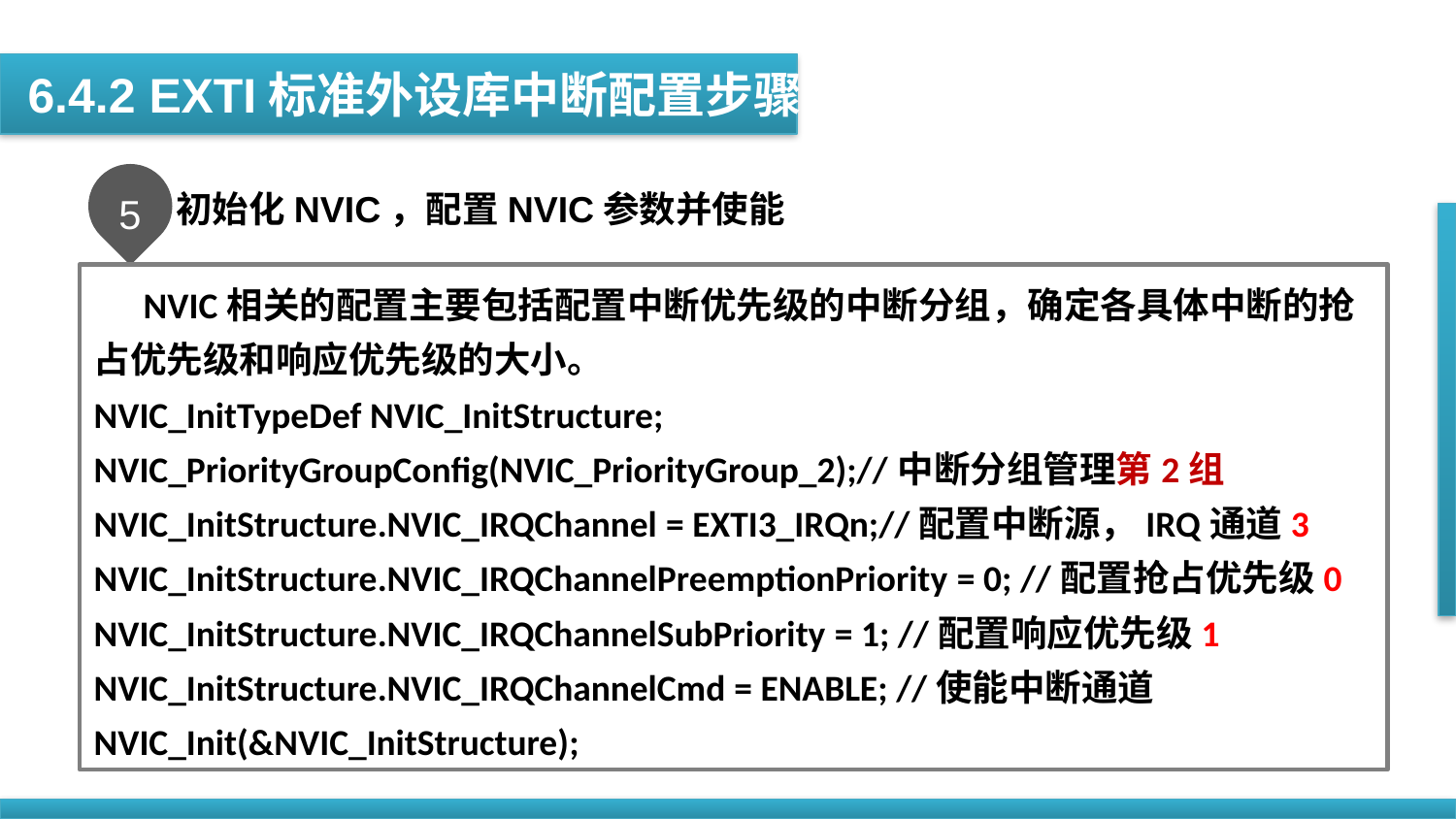

6.4.2 EXTI标准外设库中断配置步骤

5
初始化NVIC，配置NVIC参数并使能
      NVIC相关的配置主要包括配置中断优先级的中断分组，确定各具体中断的抢占优先级和响应优先级的大小。
NVIC_InitTypeDef NVIC_InitStructure;
NVIC_PriorityGroupConfig(NVIC_PriorityGroup_2);//中断分组管理第2组
NVIC_InitStructure.NVIC_IRQChannel = EXTI3_IRQn;//配置中断源，IRQ通道3
NVIC_InitStructure.NVIC_IRQChannelPreemptionPriority = 0; //配置抢占优先级0
NVIC_InitStructure.NVIC_IRQChannelSubPriority = 1; //配置响应优先级1
NVIC_InitStructure.NVIC_IRQChannelCmd = ENABLE; //使能中断通道
NVIC_Init(&NVIC_InitStructure);